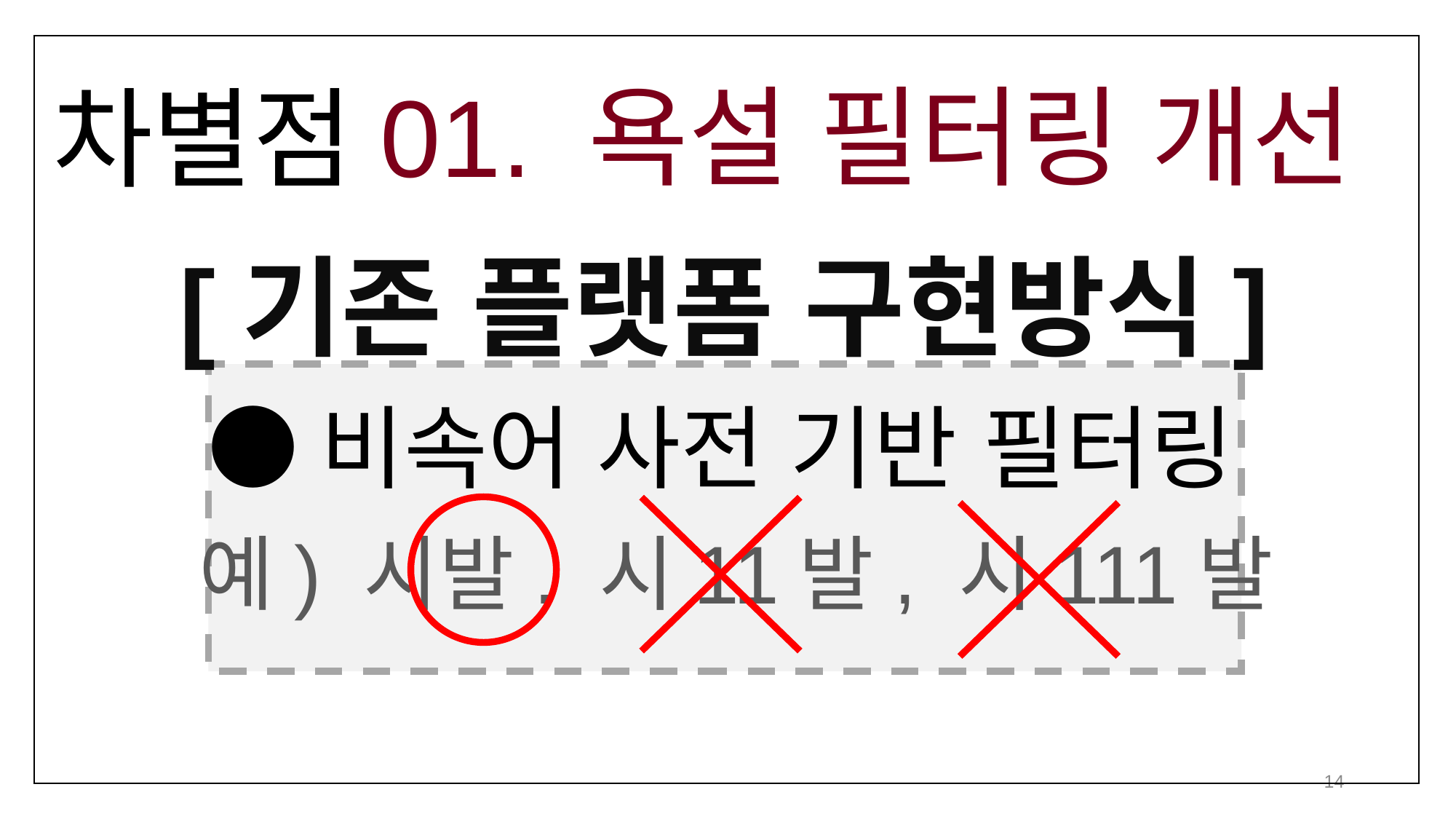

01. 욕설 필터링 개선
차별점
[기존 플랫폼 구현방식]

●비속어 사전 기반 필터링

예) 시발, 시11발, 시111발
14